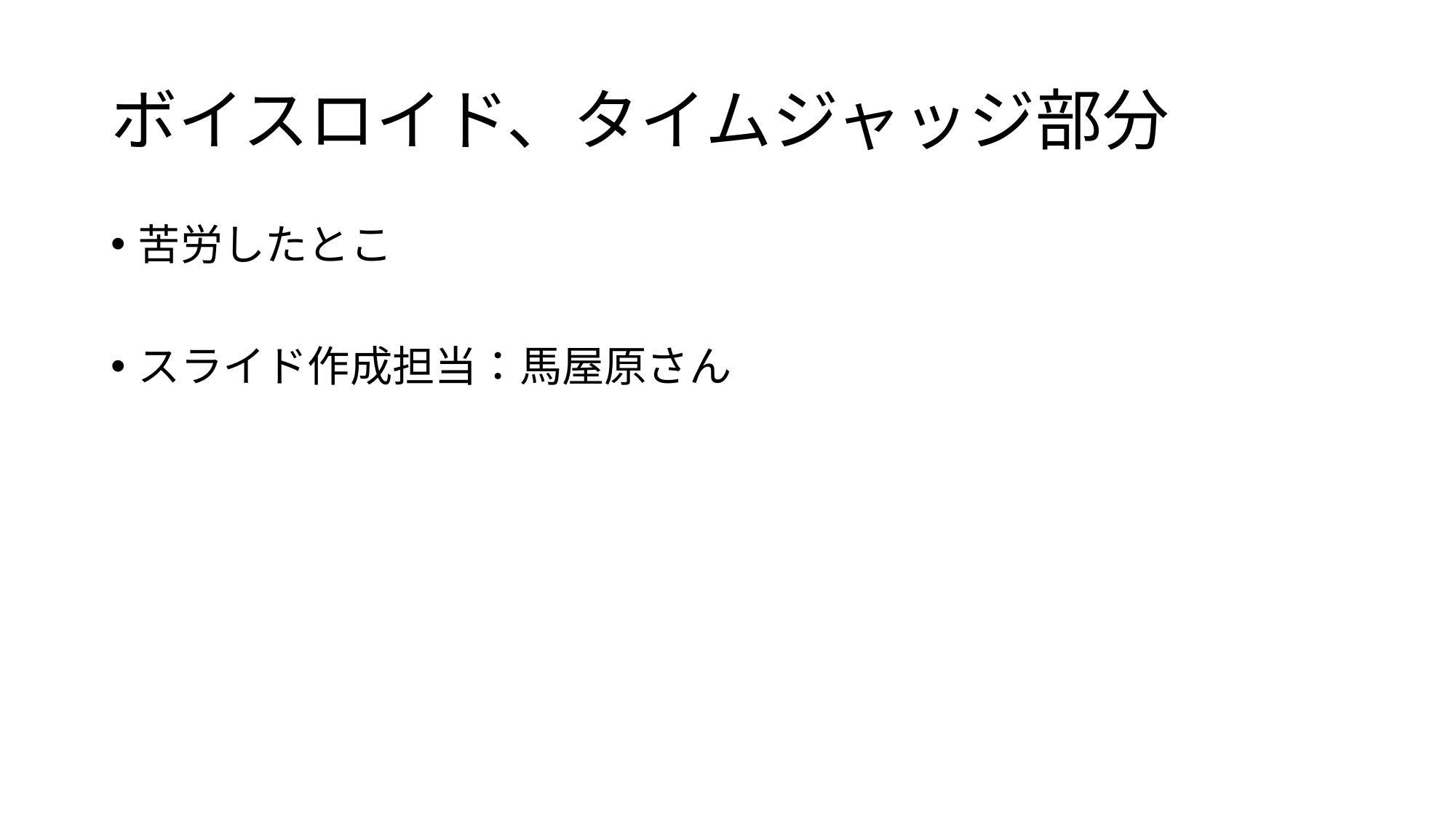

# ボイスロイド、タイムジャッジ部分
苦労したとこ

スライド作成担当：馬屋原さん